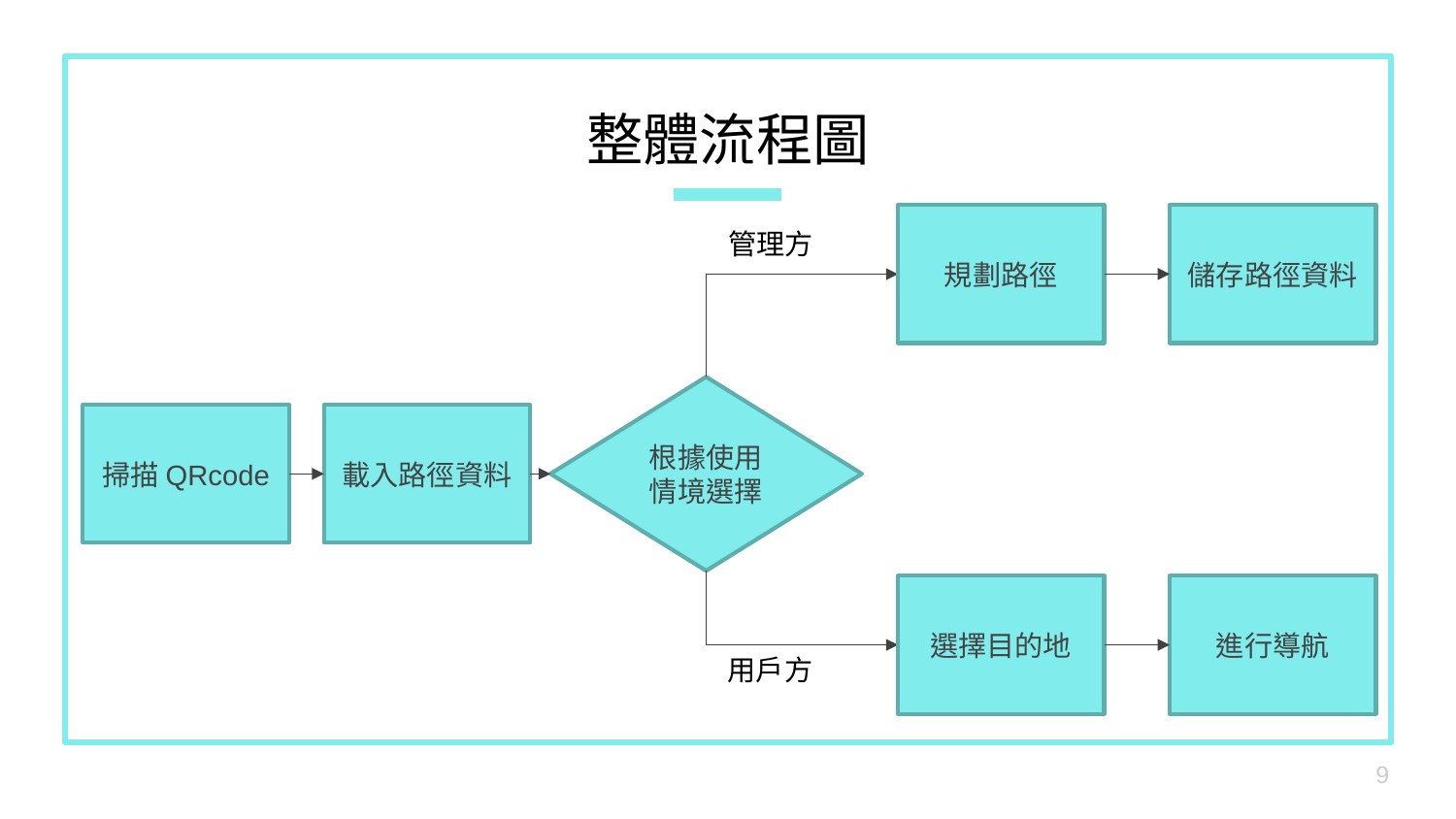

整體流程圖
儲存路徑資料
規劃路徑
管理方
根據使用情境選擇
掃描QRcode
載入路徑資料
進行導航
選擇目的地
用戶方
9